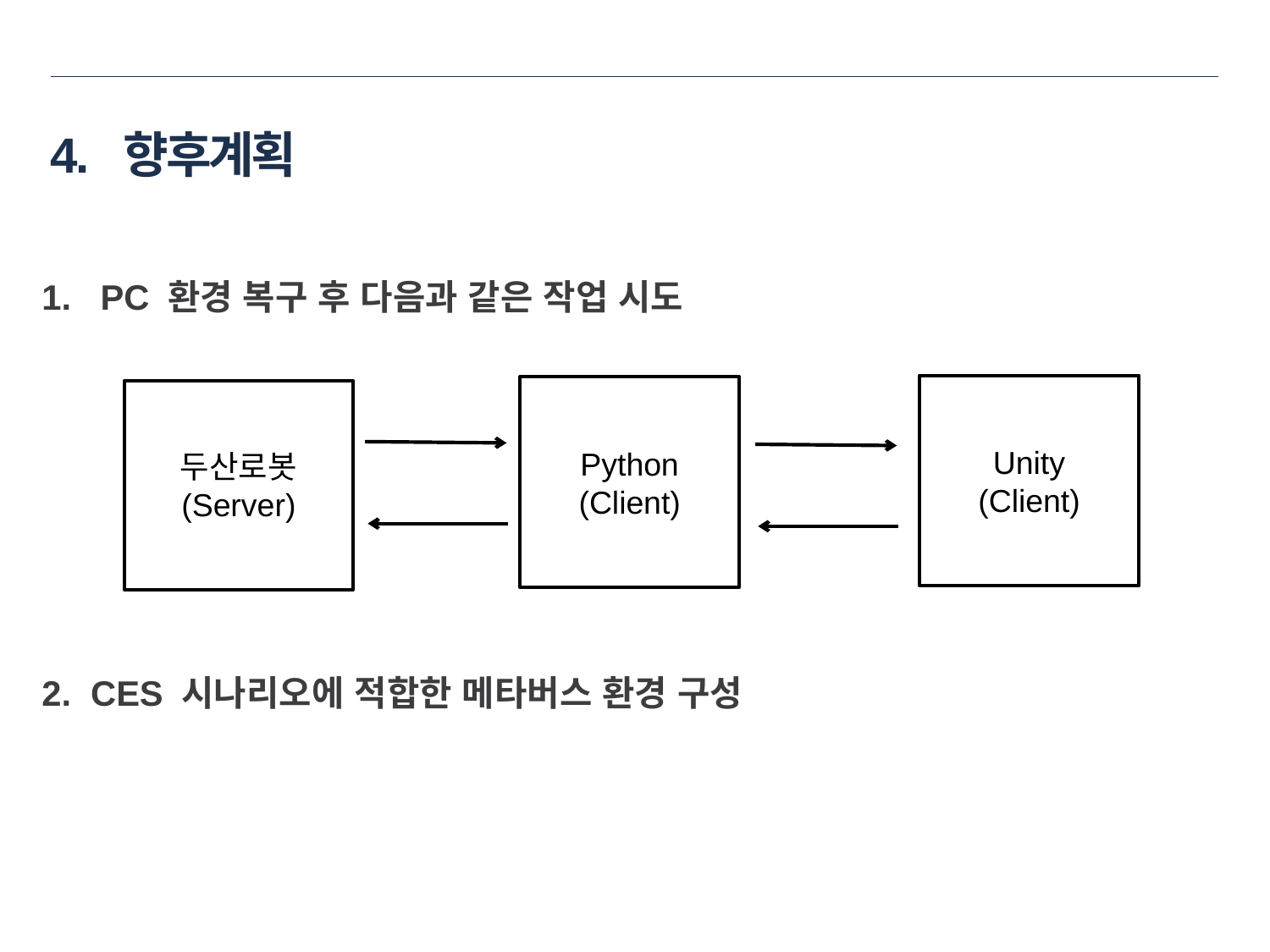

4.  향후계획

   1.   PC 환경 복구 후 다음과 같은 작업 시도

   2.  CES 시나리오에 적합한 메타버스 환경 구성

Unity
(Client)
Python
(Client)
두산로봇 (Server)